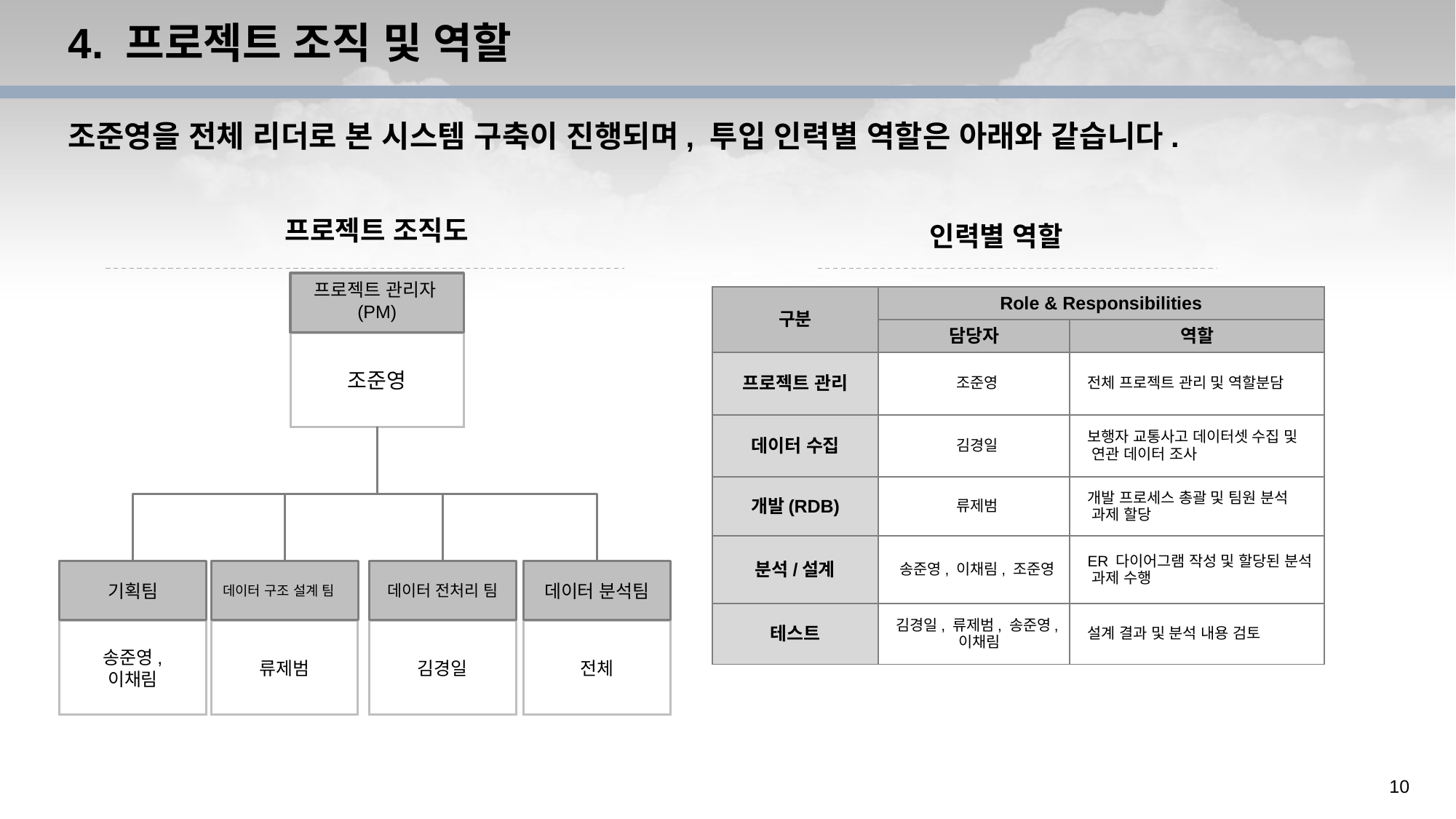

# 4. 프로젝트 조직 및 역할
조준영을 전체 리더로 본 시스템 구축이 진행되며, 투입 인력별 역할은 아래와 같습니다.
프로젝트 조직도
인력별 역할
프로젝트 관리자(PM)
조준영
기획팀
송준영,
이채림
데이터 구조 설계 팀
류제범
데이터 전처리 팀
김경일
데이터 분석팀
전체
| 구분 | Role & Responsibilities |  |
| --- | --- | --- |
|  | 담당자 | 역할 |
| 프로젝트 관리 | 조준영 | 전체 프로젝트 관리 및 역할분담 |
| 데이터 수집 | 김경일 | 보행자 교통사고 데이터셋 수집 및 연관 데이터 조사 |
| 개발(RDB) | 류제범 | 개발 프로세스 총괄 및 팀원 분석 과제 할당 |
| 분석/설계 | 송준영, 이채림, 조준영 | ER 다이어그램 작성 및 할당된 분석 과제 수행 |
| 테스트 | 김경일, 류제범, 송준영, 이채림 | 설계 결과 및 분석 내용 검토 |